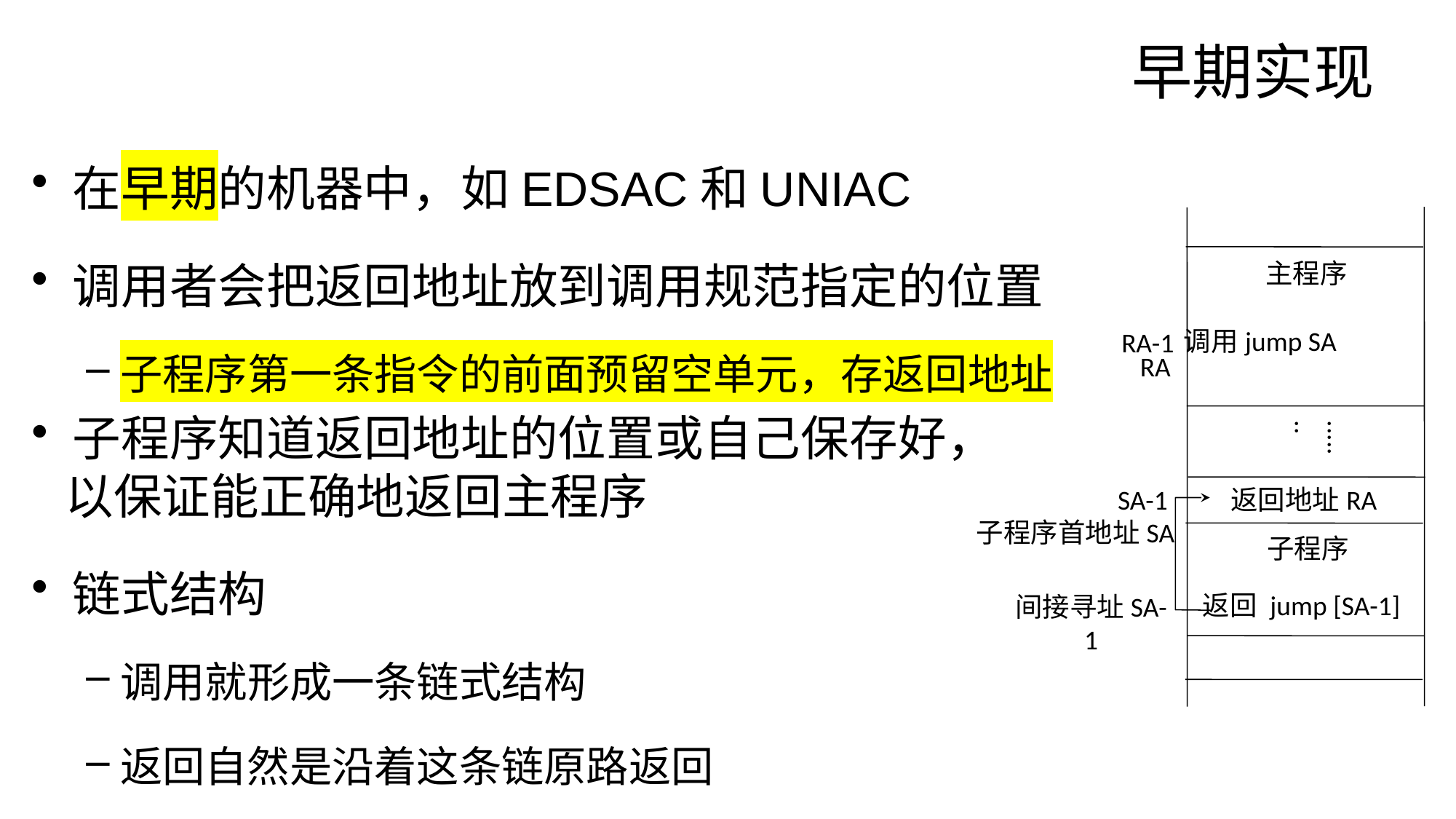

# 早期实现
在早期的机器中，如EDSAC和UNIAC
调用者会把返回地址放到调用规范指定的位置
子程序第一条指令的前面预留空单元，存返回地址
子程序知道返回地址的位置或自己保存好，
  以保证能正确地返回主程序
链式结构
调用就形成一条链式结构
返回自然是沿着这条链原路返回
主程序
调用jump SA
RA-1
RA
.......
SA-1
返回地址RA

子程序首地址SA
子程序
返回 jump [SA-1]
间接寻址SA-1